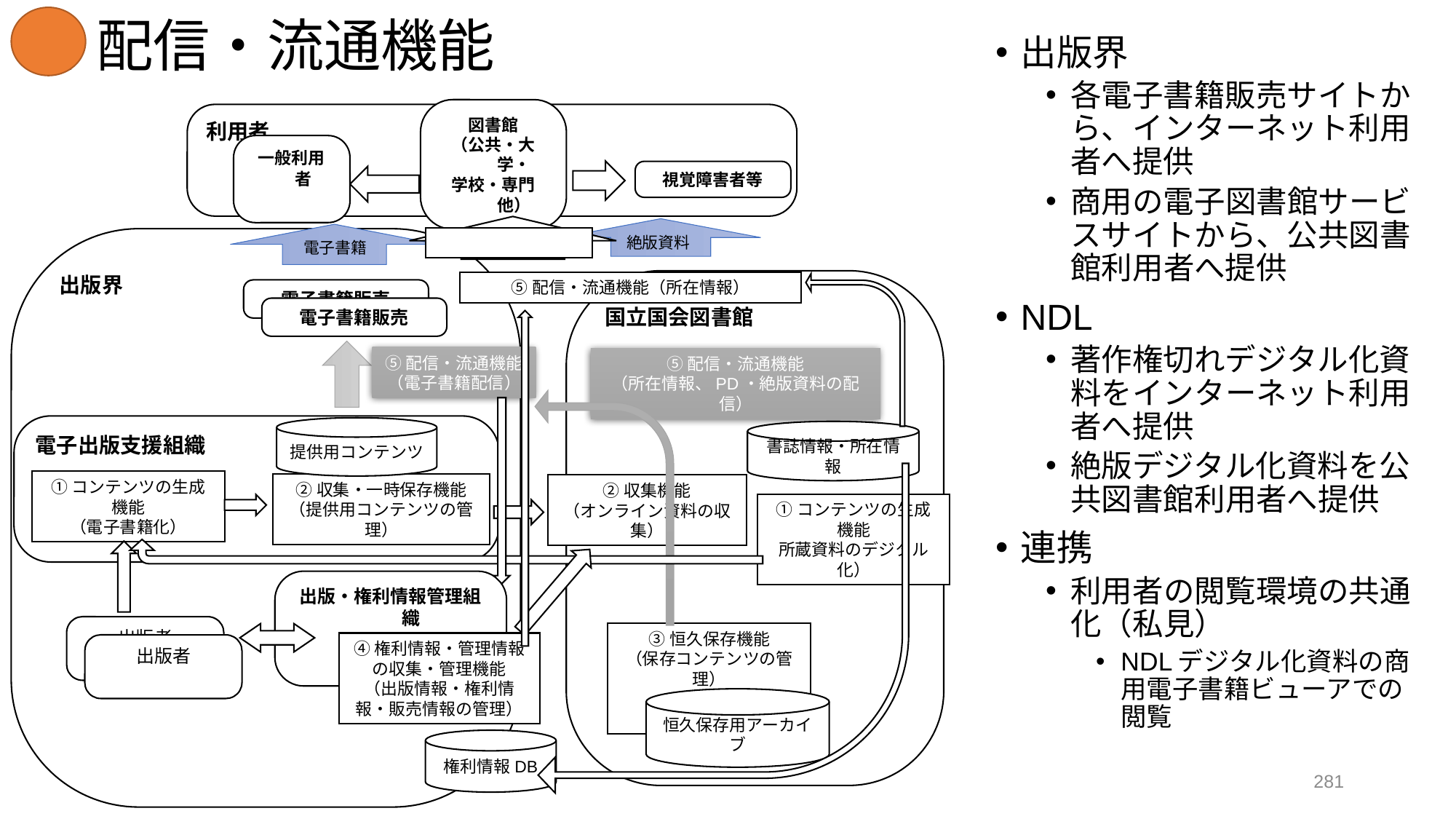

# ☆配信・流通機能

出版界
各電子書籍販売サイトから、インターネット利用者へ提供
商用の電子図書館サービスサイトから、公共図書館利用者へ提供
NDL
著作権切れデジタル化資料をインターネット利用者へ提供
絶版デジタル化資料を公共図書館利用者へ提供
連携
利用者の閲覧環境の共通化（私見）
NDLデジタル化資料の商用電子書籍ビューアでの閲覧
利用者
図書館
（公共・大学・
学校・専門他）

一般利用者

視覚障害者等

絶版資料
所在情報
出版界
電子書籍

国立国会図書館
⑤配信・流通機能（所在情報）

電子書籍販売
電子書籍販売
⑤配信・流通機能
（電子書籍配信）

⑤配信・流通機能
（所在情報、PD・絶版資料の配信）

電子出版支援組織
提供用コンテンツ
書誌情報・所在情報

①コンテンツの生成機能
（電子書籍化）

②収集・一時保存機能
（提供用コンテンツの管理）
②収集機能
（オンライン資料の収集）

①コンテンツの生成機能
所蔵資料のデジタル化）

出版・権利情報管理組織

出版者

④権利情報・管理情報の収集・管理機能
（出版情報・権利情報・販売情報の管理）
③恒久保存機能
（保存コンテンツの管理）

出版者

恒久保存用アーカイブ
権利情報DB
281